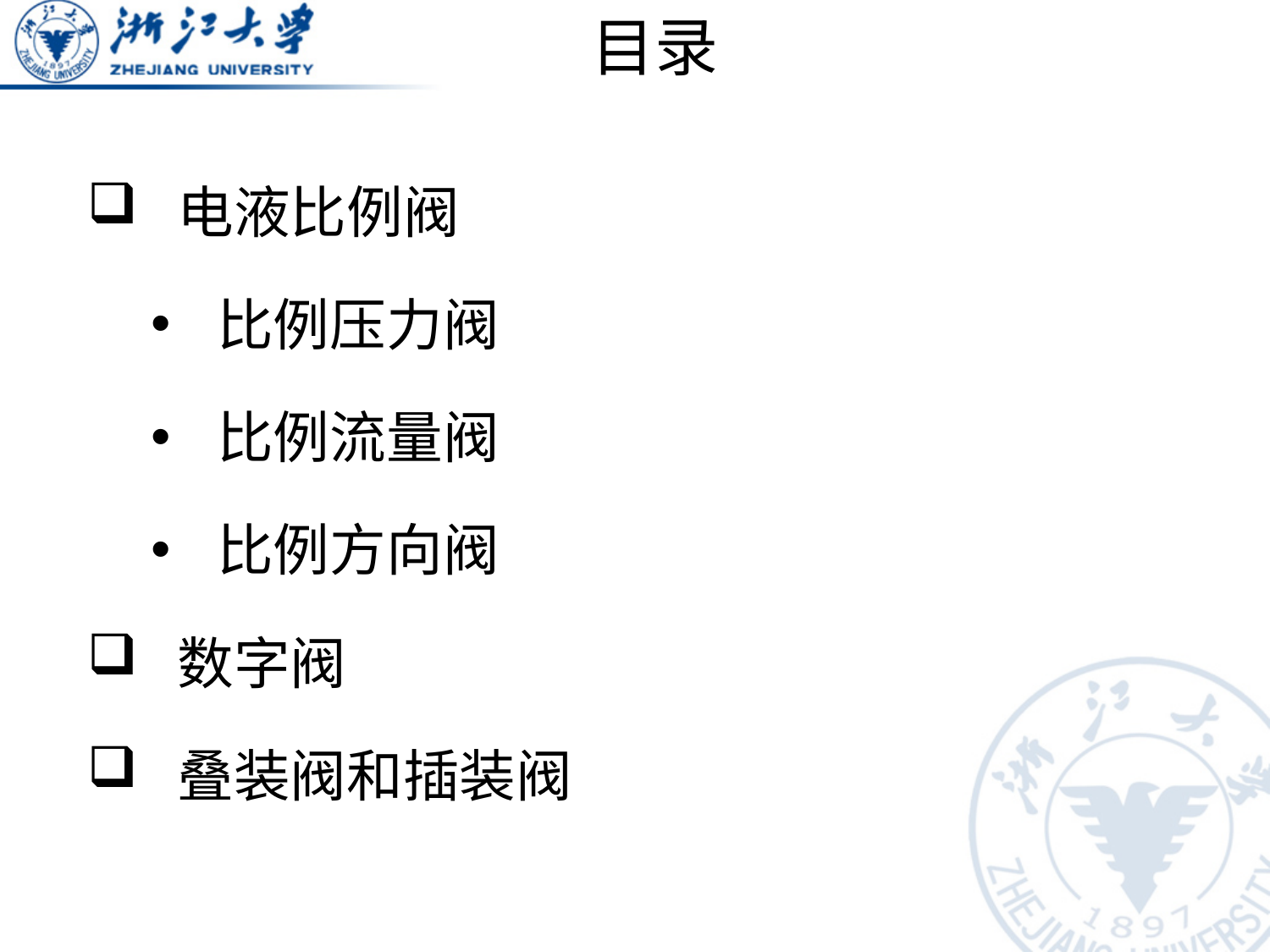

# 目录
 电液比例阀
 比例压力阀
 比例流量阀
 比例方向阀
 数字阀
 叠装阀和插装阀